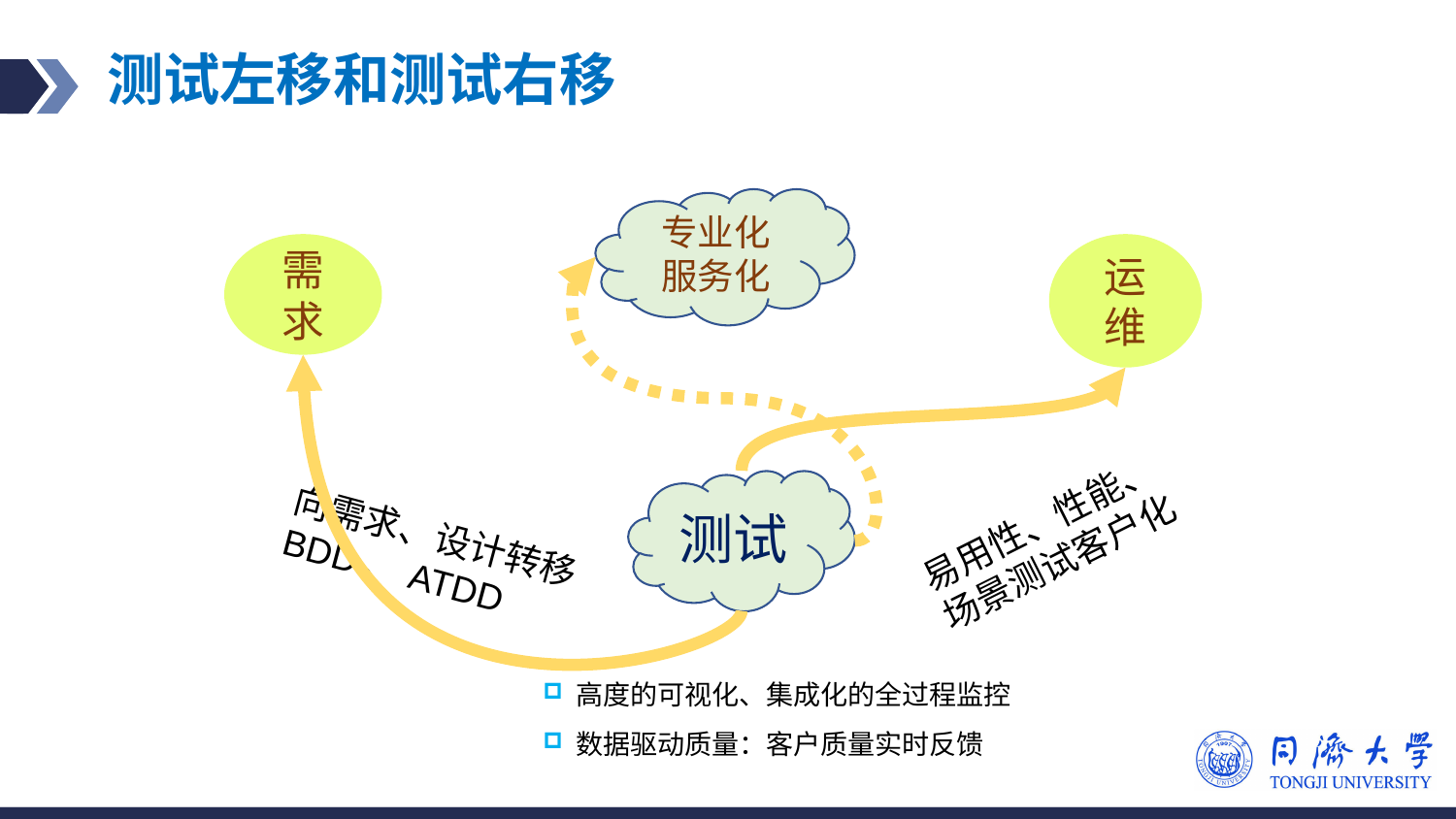

# 测试左移和测试右移
专业化
服务化
需求
向需求、设计转移
BDD、ATDD
运维
易用性、性能、
场景测试客户化
测试
 高度的可视化、集成化的全过程监控
 数据驱动质量：客户质量实时反馈